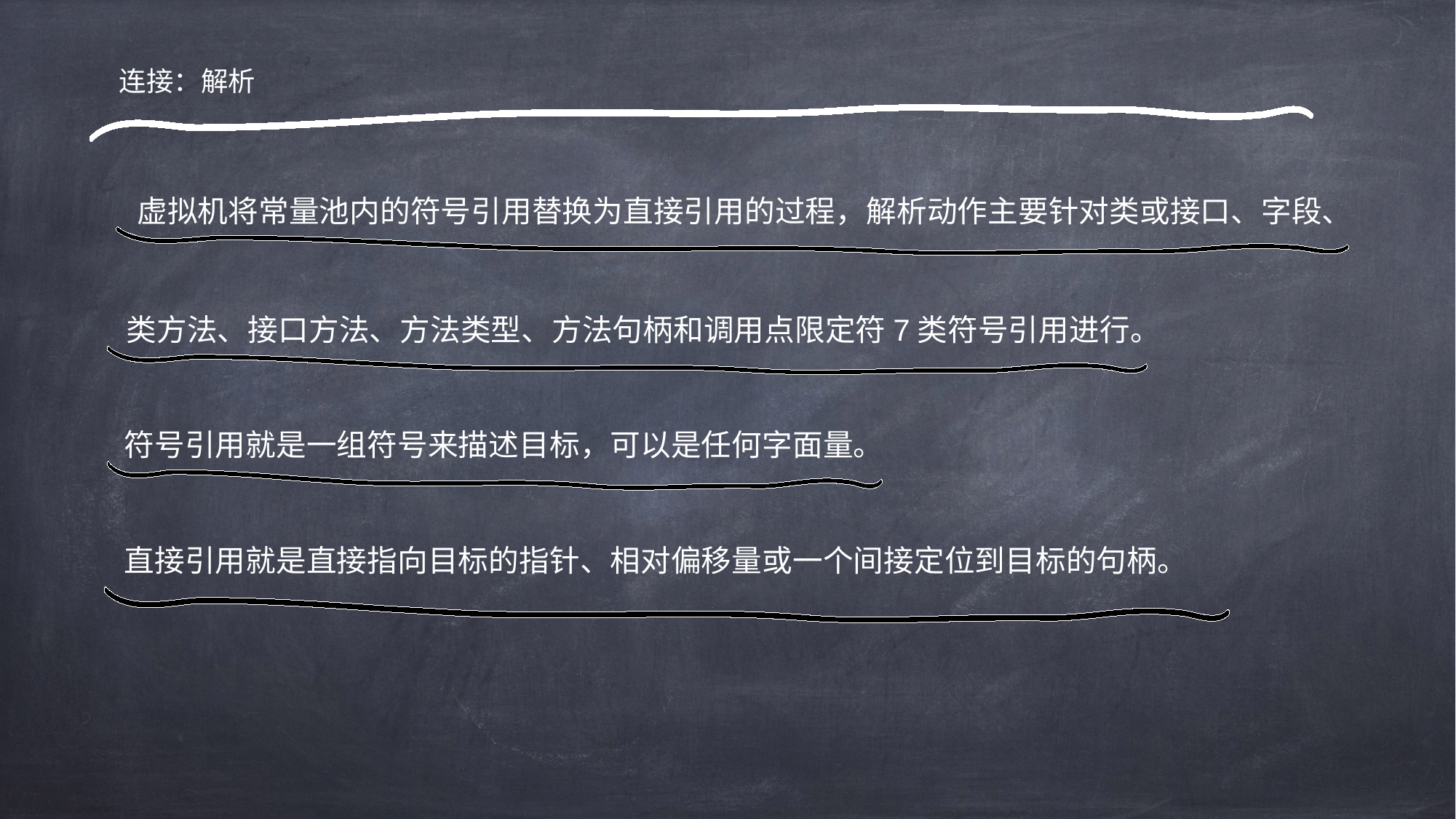

连接：解析

虚拟机将常量池内的符号引用替换为直接引用的过程，解析动作主要针对类或接口、字段、

类方法、接口方法、方法类型、方法句柄和调用点限定符7类符号引用进行。

符号引用就是一组符号来描述目标，可以是任何字面量。

直接引用就是直接指向目标的指针、相对偏移量或一个间接定位到目标的句柄。